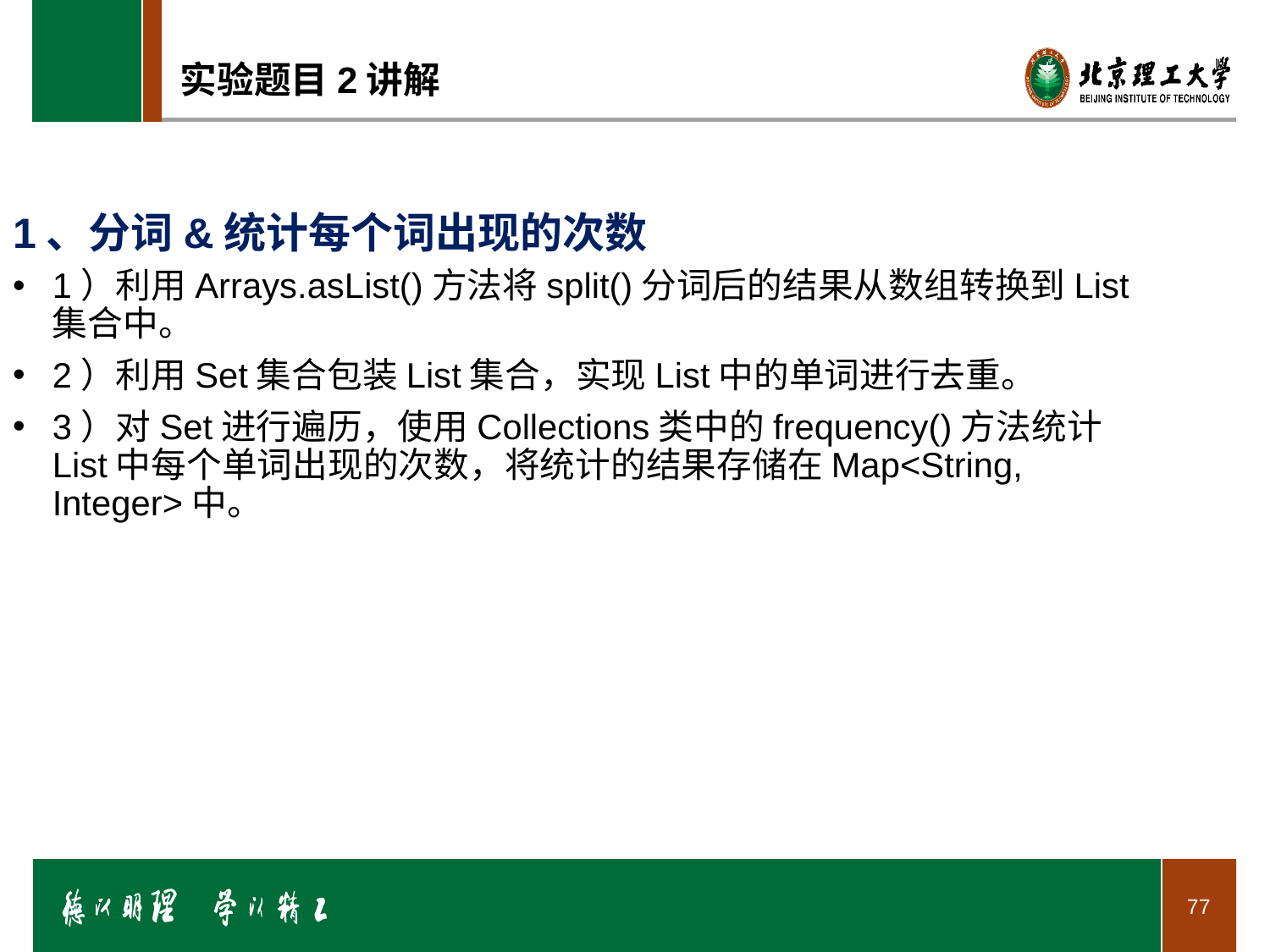

# 实验题目2讲解
1、分词&统计每个词出现的次数
1）利用Arrays.asList()方法将split()分词后的结果从数组转换到List集合中。
2）利用Set集合包装List集合，实现List中的单词进行去重。
3）对Set进行遍历，使用Collections类中的frequency()方法统计List中每个单词出现的次数，将统计的结果存储在Map<String, Integer>中。